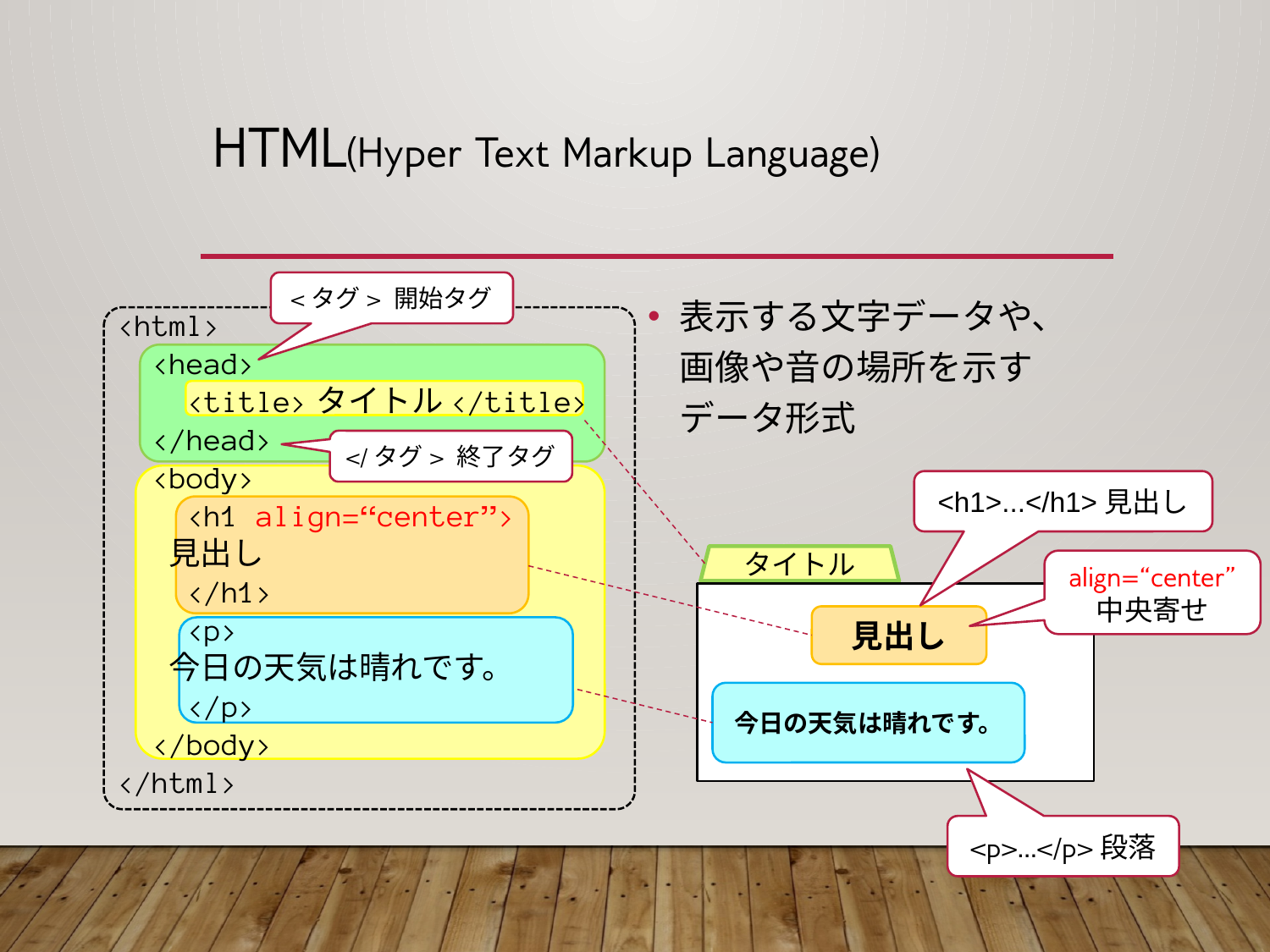

# HTML(Hyper Text Markup Language)
<タグ> 開始タグ
表示する文字データや、画像や音の場所を示す
データ形式
<html>
  <head>
    <title>タイトル</title>
  </head>
  <body>
    <h1 align=“center”>
      見出し
    </h1>
    <p>
      今日の天気は晴れです。
    </p>
  </body>
</html>

</タグ> 終了タグ

<h1>...</h1>見出し

タイトル
align=“center”
中央寄せ

見出し

今日の天気は晴れです。
<p>...</p>段落